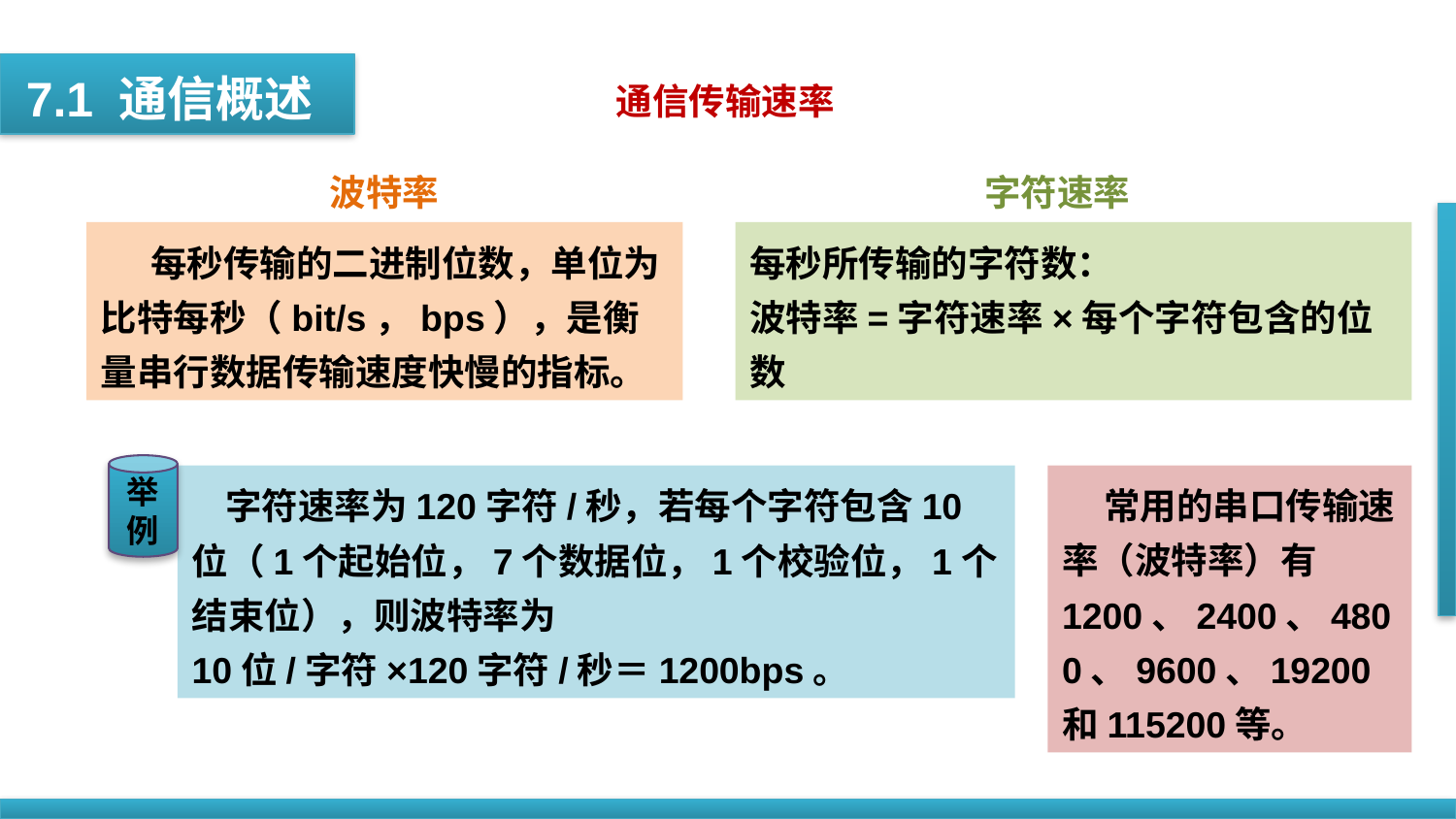

通信传输速率
7.1 通信概述
波特率
字符速率
     每秒传输的二进制位数，单位为比特每秒（bit/s，bps），是衡量串行数据传输速度快慢的指标。
每秒所传输的字符数：
波特率=字符速率×每个字符包含的位数
举例
    常用的串口传输速率（波特率）有1200、2400、4800、9600、19200和115200等。
   字符速率为120字符/秒，若每个字符包含10位（1个起始位，7个数据位，1个校验位，1个结束位），则波特率为
10位/字符×120字符/秒＝1200bps。